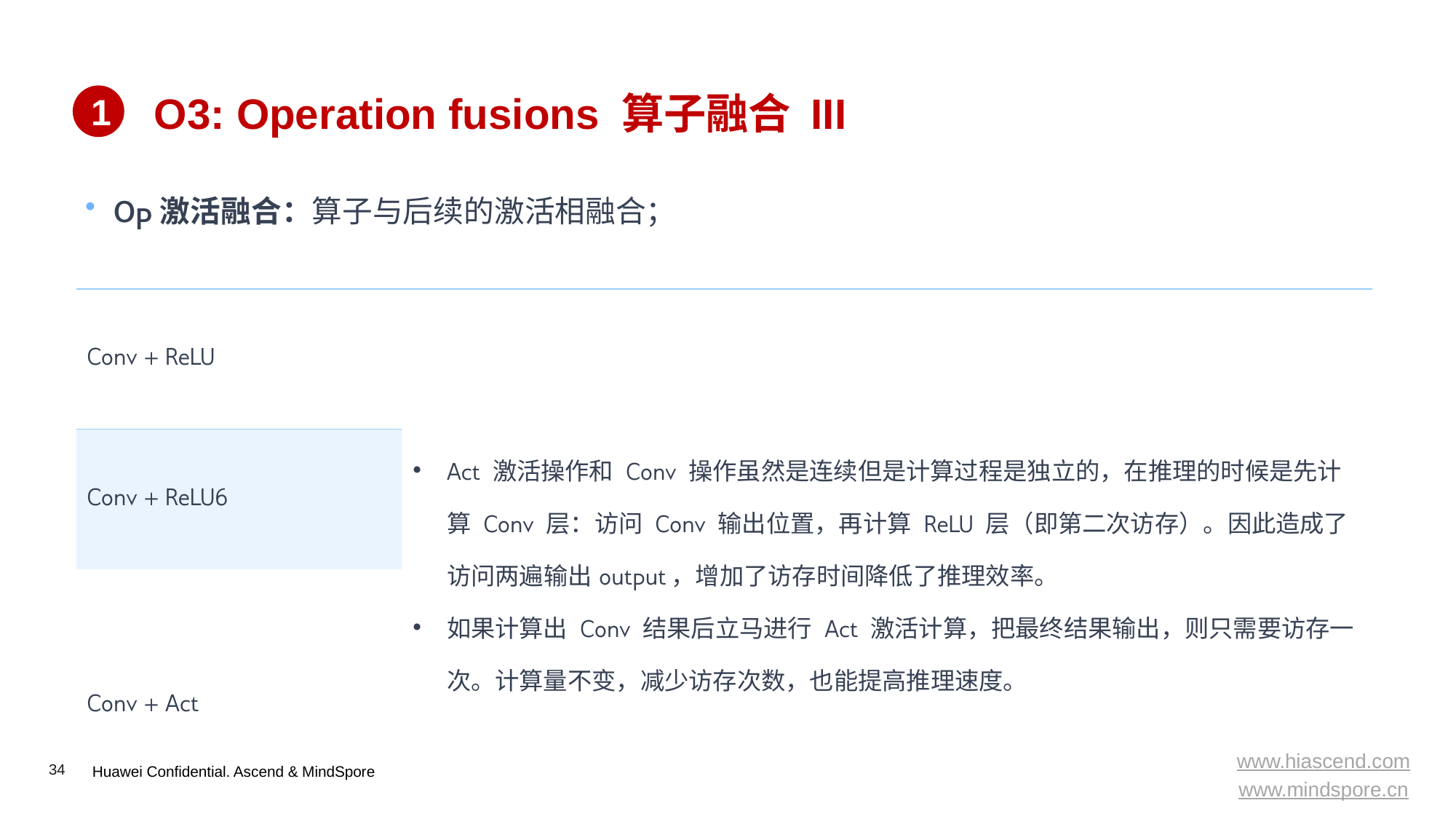

# O3: Operation fusions 算子融合 III
1
Op激活融合：算子与后续的激活相融合；
| Conv + ReLU | Act 激活操作和 Conv 操作虽然是连续但是计算过程是独立的，在推理的时候是先计算 Conv 层：访问 Conv 输出位置，再计算 ReLU 层（即第二次访存）。因此造成了访问两遍输出output，增加了访存时间降低了推理效率。 如果计算出 Conv 结果后立马进行 Act 激活计算，把最终结果输出，则只需要访存一次。计算量不变，减少访存次数，也能提高推理速度。 |
| --- | --- |
| Conv + ReLU6 |  |
| Conv + Act |  |